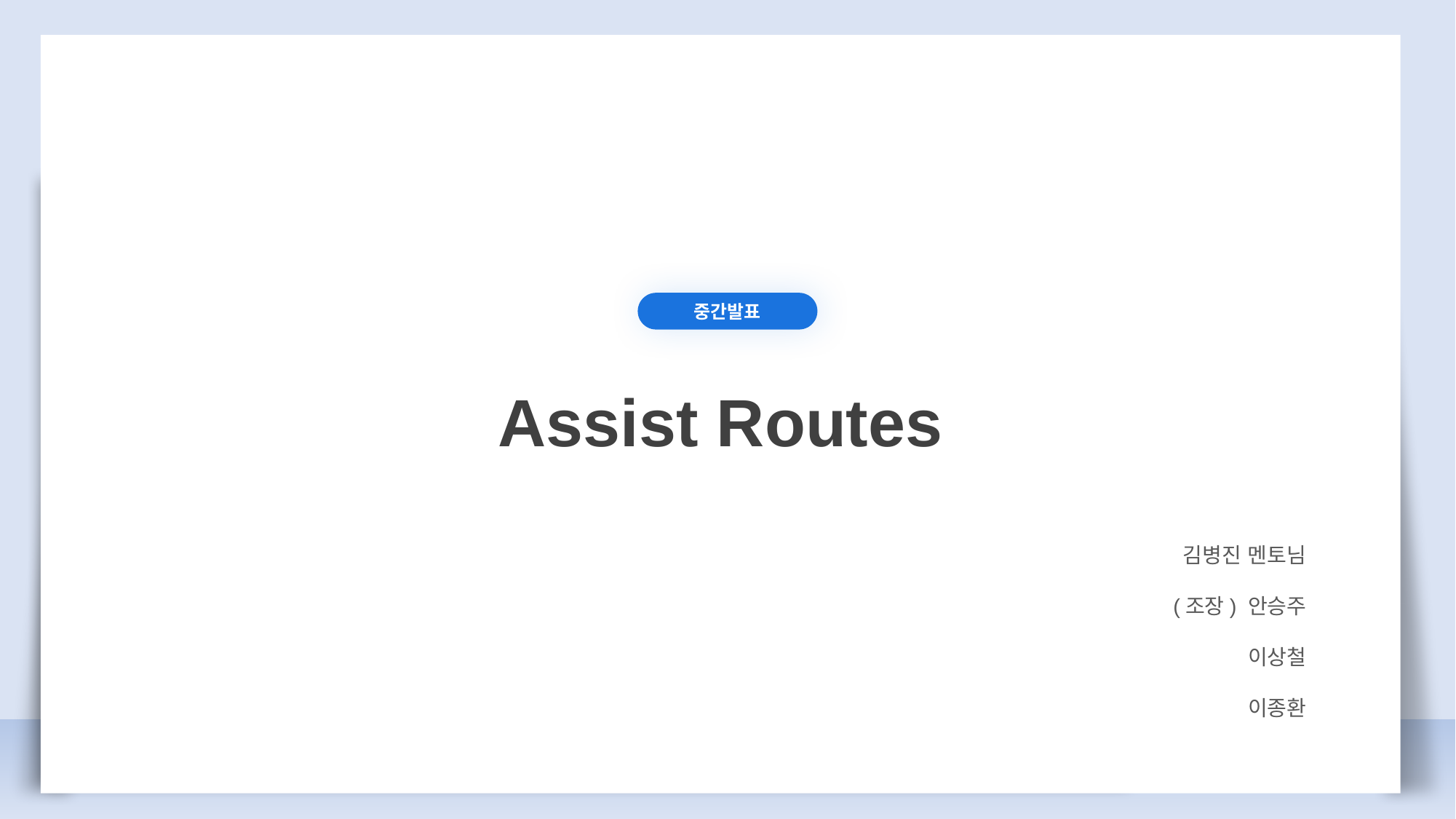

Assist Routes

중간발표
김병진 멘토님
(조장) 안승주
이상철
이종환